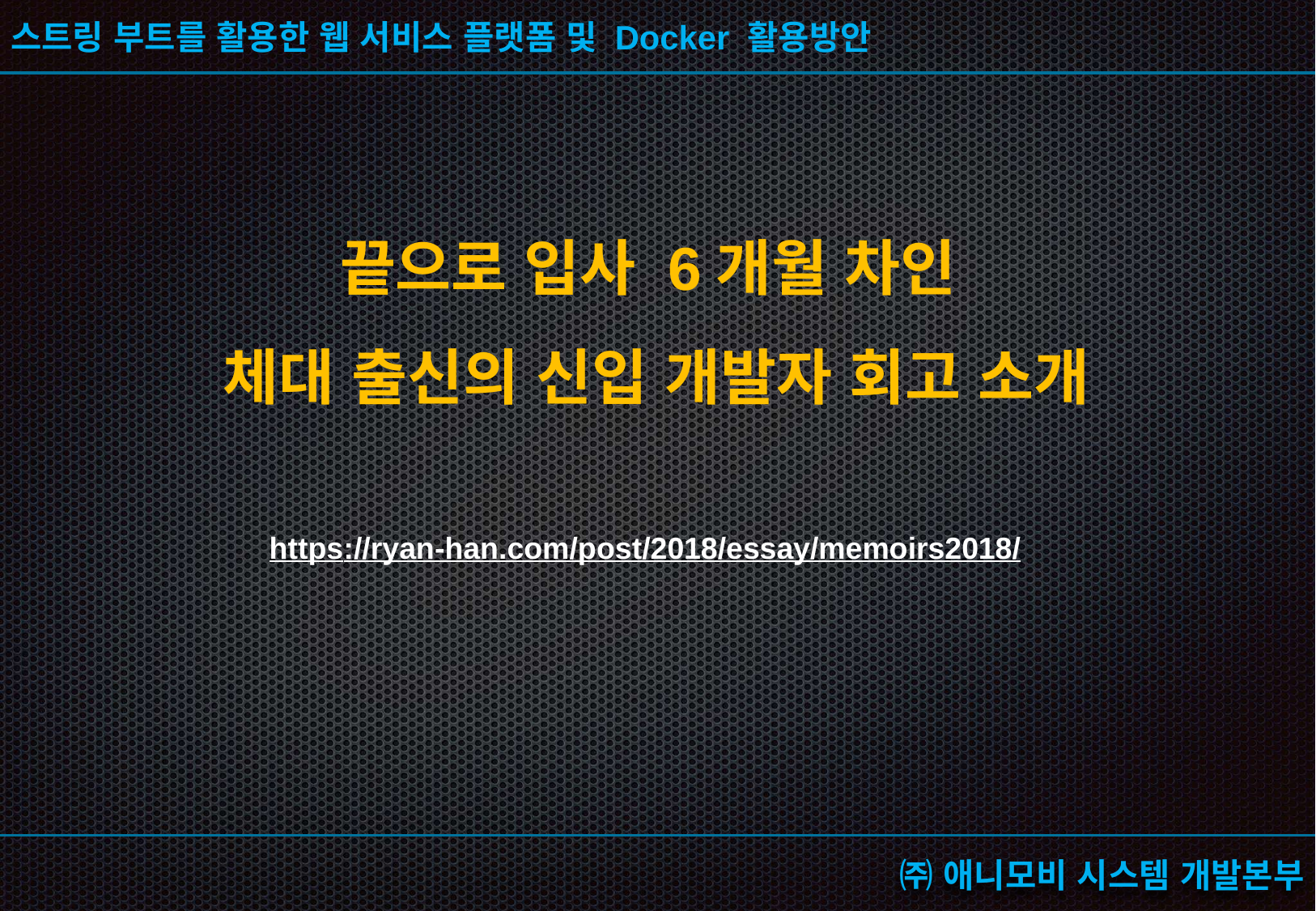

끝으로 입사 6개월 차인
체대 출신의 신입 개발자 회고 소개
https://ryan-han.com/post/2018/essay/memoirs2018/